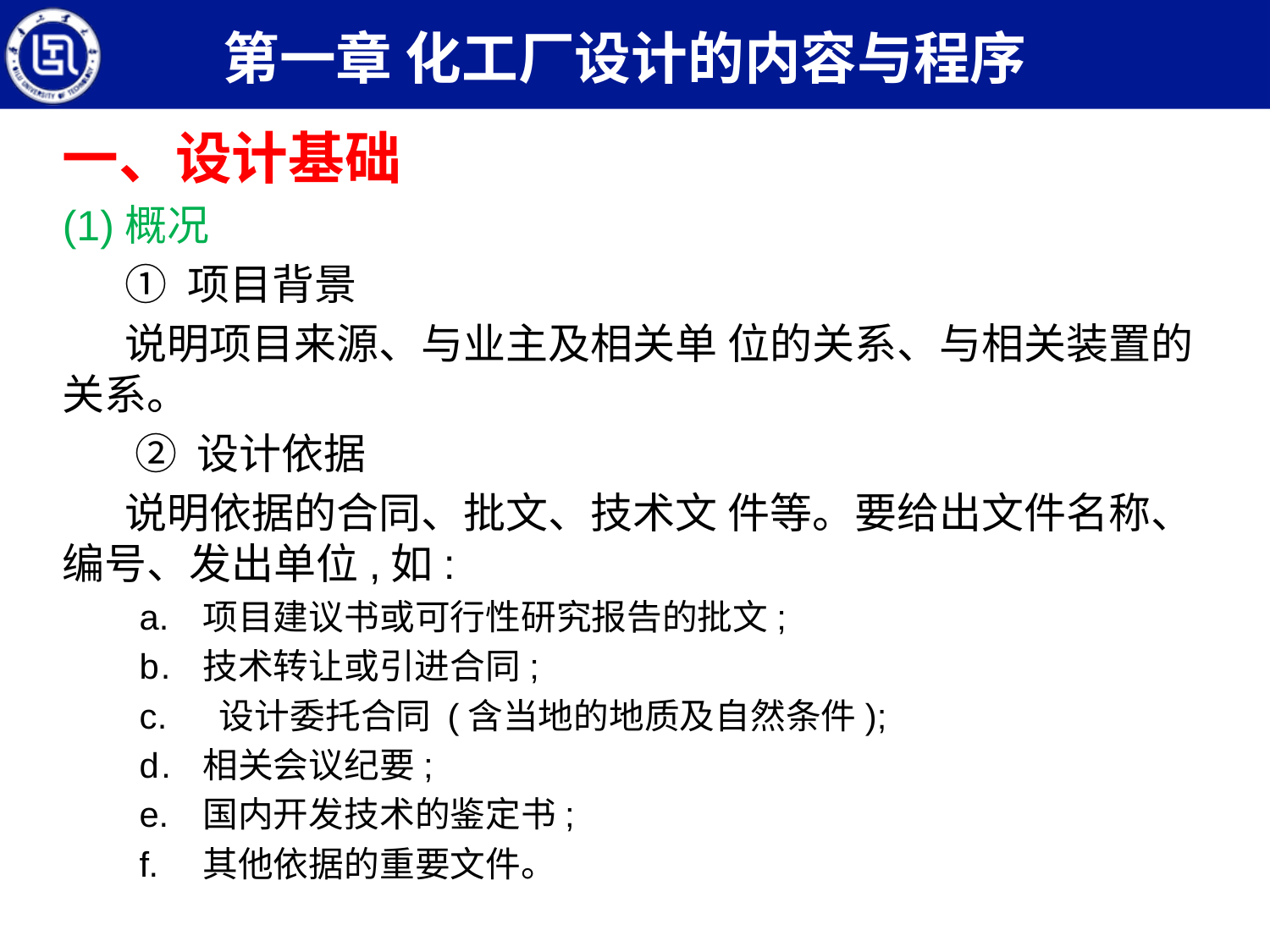

第一章 化工厂设计的内容与程序
一、设计基础
(1)概况
① 项目背景
说明项目来源、与业主及相关单 位的关系、与相关装置的关系。
 ② 设计依据
说明依据的合同、批文、技术文 件等。要给出文件名称、编号、发出单位,如:
项目建议书或可行性研究报告的批文;
技术转让或引进合同;
 设计委托合同 (含当地的地质及自然条件);
相关会议纪要;
国内开发技术的鉴定书;
其他依据的重要文件。